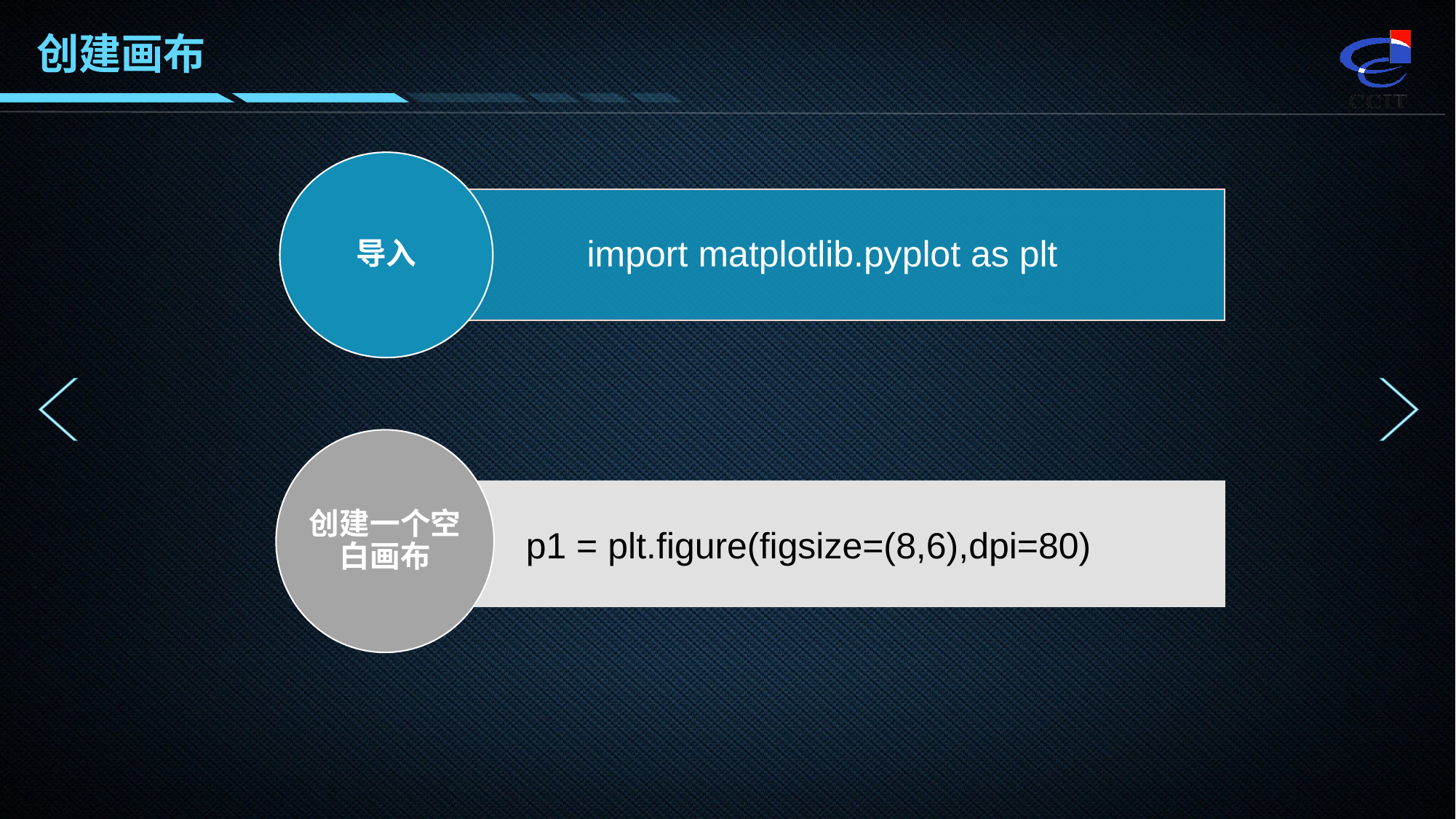

创建画布

导入

import matplotlib.pyplot as plt

创建一个空白画布

p1 = plt.figure(figsize=(8,6),dpi=80)